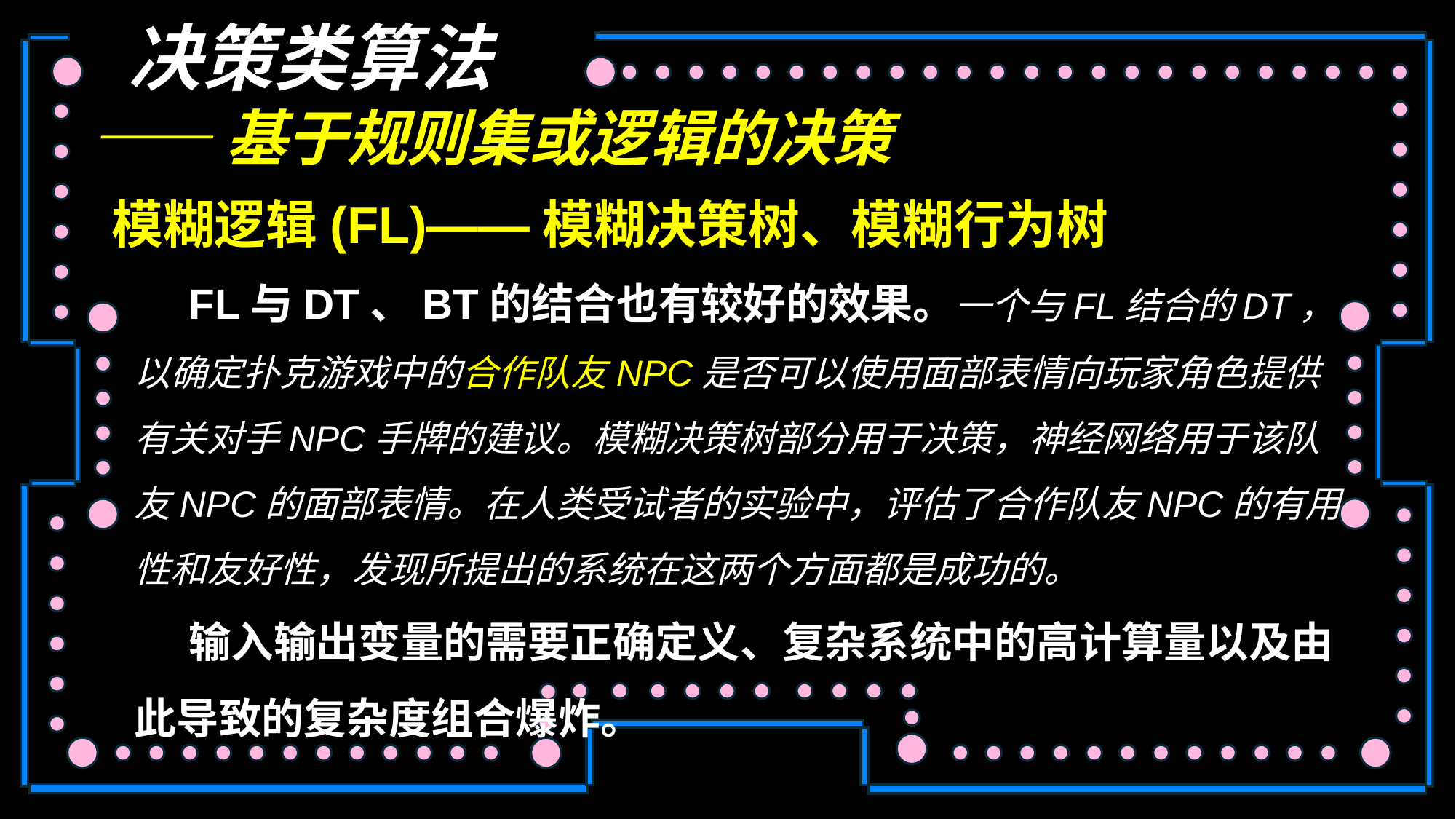

决策类算法

——基于规则集或逻辑的决策

模糊逻辑(FL)——模糊决策树、模糊行为树

FL与DT、BT的结合也有较好的效果。一个与FL结合的DT，以确定扑克游戏中的合作队友NPC是否可以使用面部表情向玩家角色提供有关对手NPC手牌的建议。模糊决策树部分用于决策，神经网络用于该队友NPC的面部表情。在人类受试者的实验中，评估了合作队友NPC的有用性和友好性，发现所提出的系统在这两个方面都是成功的。
输入输出变量的需要正确定义、复杂系统中的高计算量以及由此导致的复杂度组合爆炸。